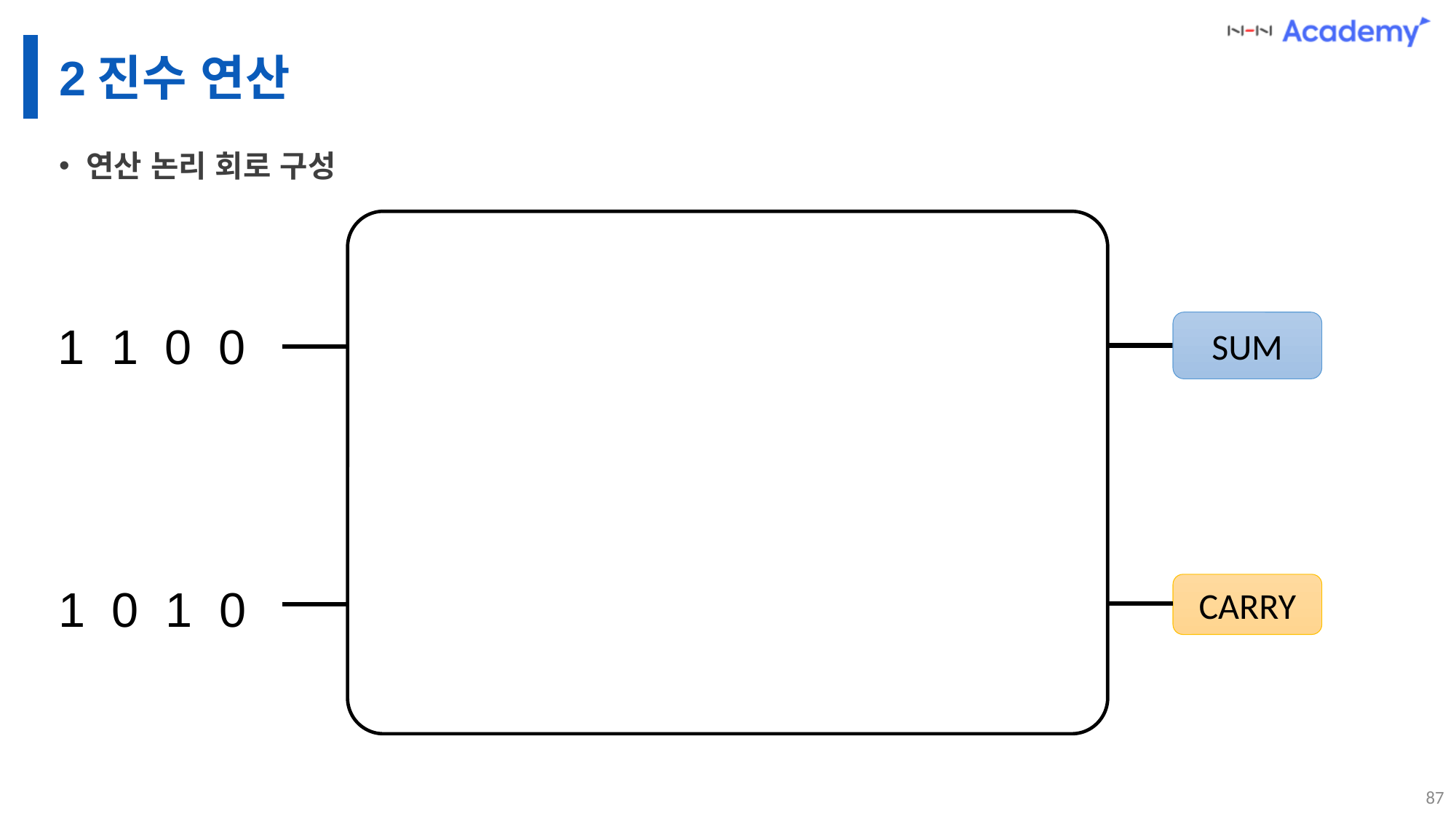

# 2진수 연산
연산 논리 회로 구성

1  1  0  0
SUM
1  0  1  0
CARRY
87